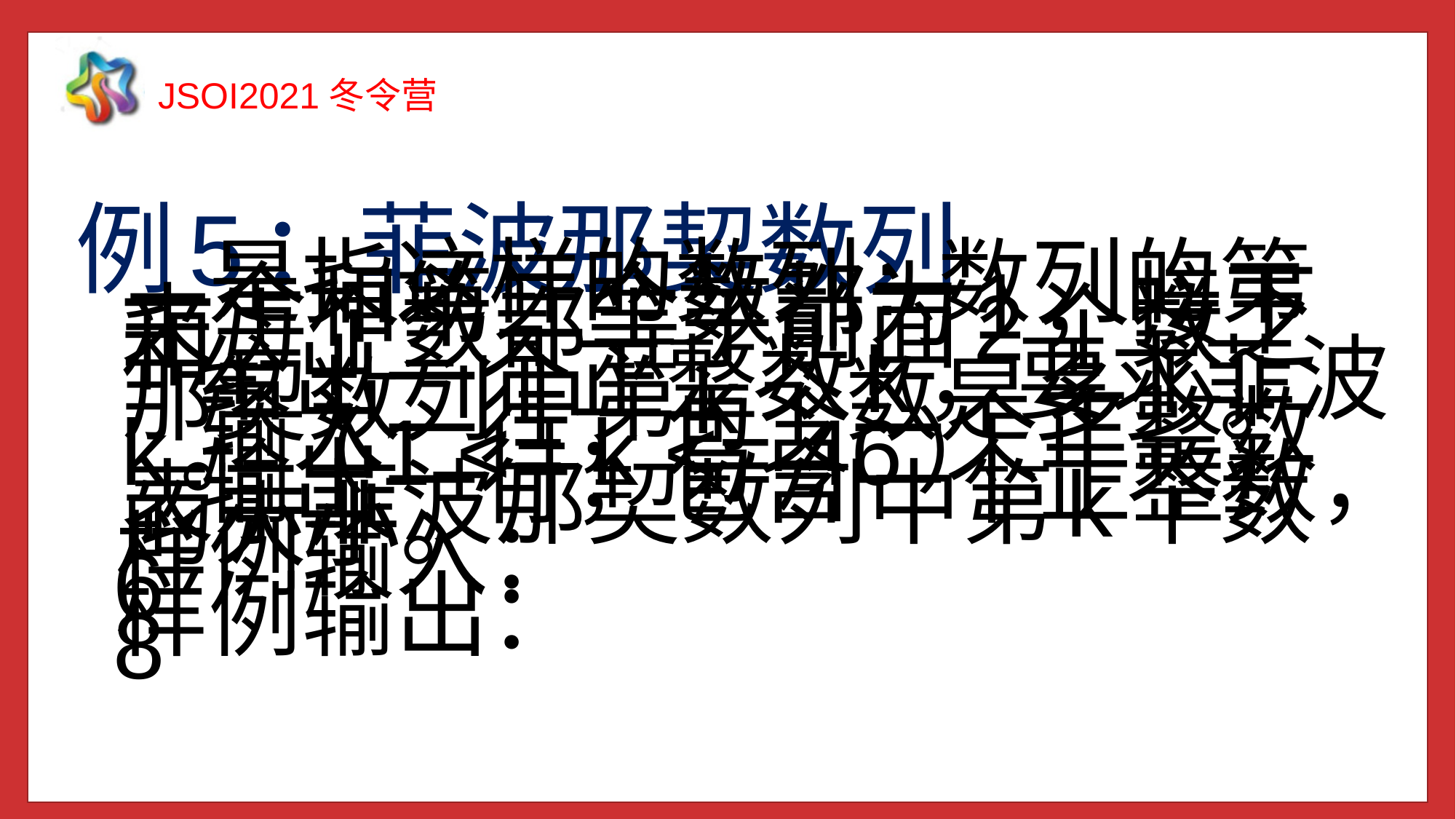

例5：菲波那契数列
      是指这样的数列: 数列的第一个和第二个数都为1，接下来每个数都等于前面2个数之和。
      给出一个正整数k，要求菲波那契数列中第k个数是多少。
      输入一行，包含一个正整数k。（1 <= k <= 46）
      输出一行，包含一个正整数，表示菲波那契数列中第k个数的大小。
  样例输入：
  6
  样例输出：
  8